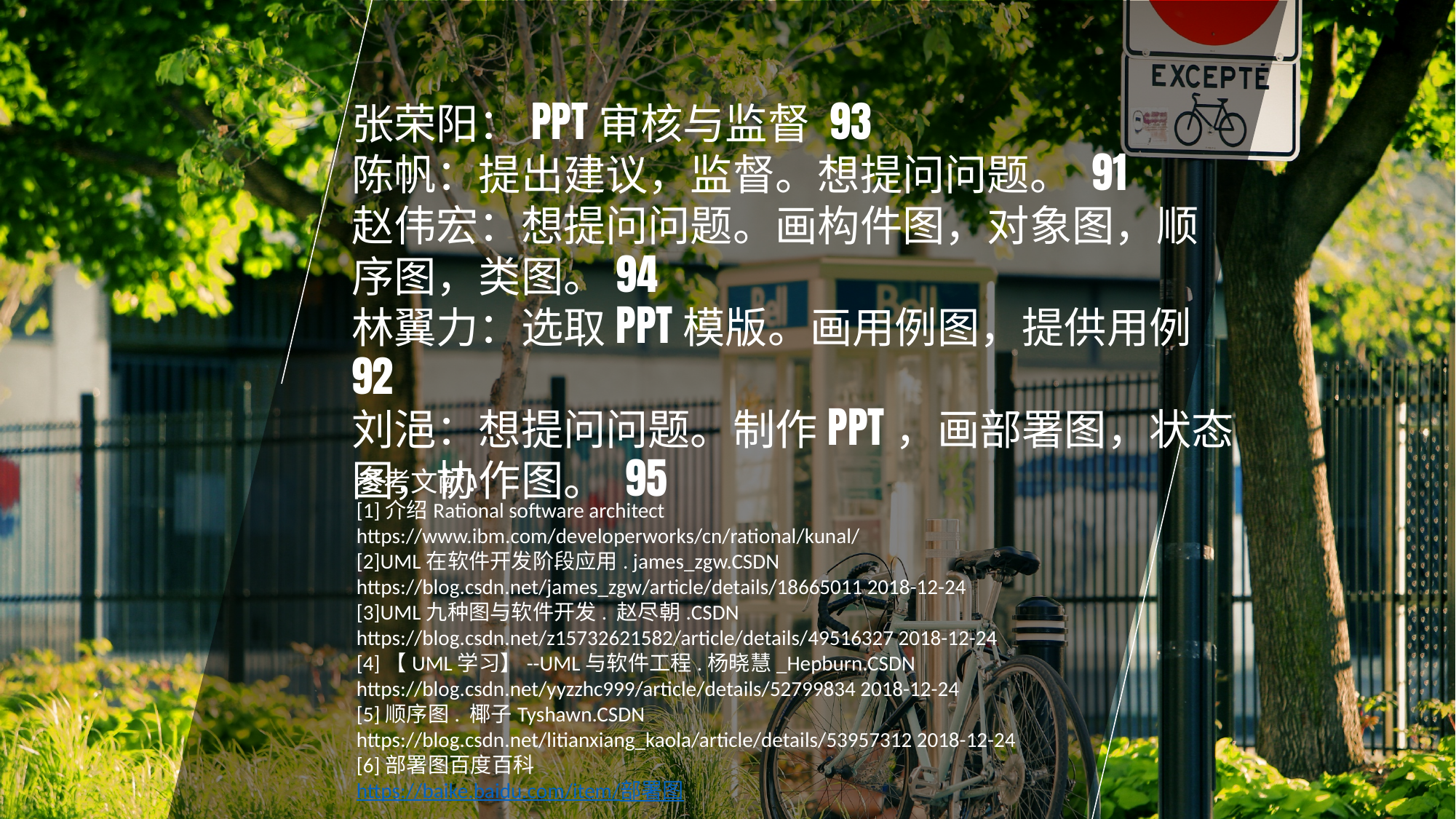

参考文献：
[1]介绍Rational software architect
https://www.ibm.com/developerworks/cn/rational/kunal/
[2]UML在软件开发阶段应用. james_zgw.CSDN
https://blog.csdn.net/james_zgw/article/details/18665011 2018-12-24
[3]UML九种图与软件开发. 赵尽朝.CSDN
https://blog.csdn.net/z15732621582/article/details/49516327 2018-12-24
[4]【UML学习】--UML与软件工程.杨晓慧_Hepburn.CSDN
https://blog.csdn.net/yyzzhc999/article/details/52799834 2018-12-24
[5]顺序图. 椰子Tyshawn.CSDN
https://blog.csdn.net/litianxiang_kaola/article/details/53957312 2018-12-24
[6]部署图百度百科
https://baike.baidu.com/item/部署图
张荣阳：PPT审核与监督 93
陈帆：提出建议，监督。想提问问题。 91
赵伟宏：想提问问题。画构件图，对象图，顺序图，类图。94
林翼力：选取PPT模版。画用例图，提供用例 92
刘浥：想提问问题。制作PPT，画部署图，状态图，协作图。 95